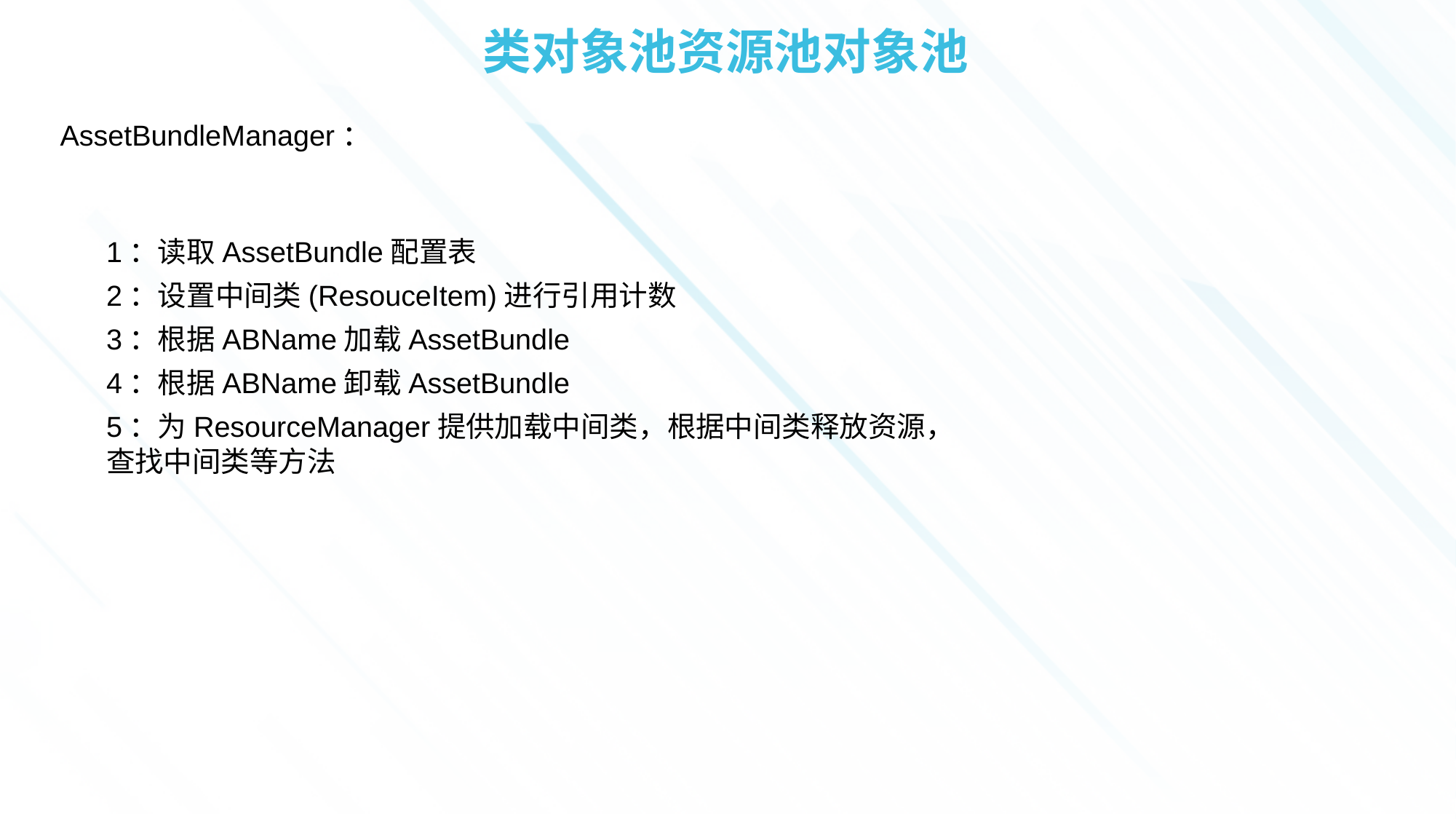

# 类对象池资源池对象池
AssetBundleManager：
1：读取AssetBundle配置表
2：设置中间类(ResouceItem)进行引用计数
3：根据ABName加载AssetBundle
4：根据ABName卸载AssetBundle
5：为ResourceManager提供加载中间类，根据中间类释放资源，查找中间类等方法